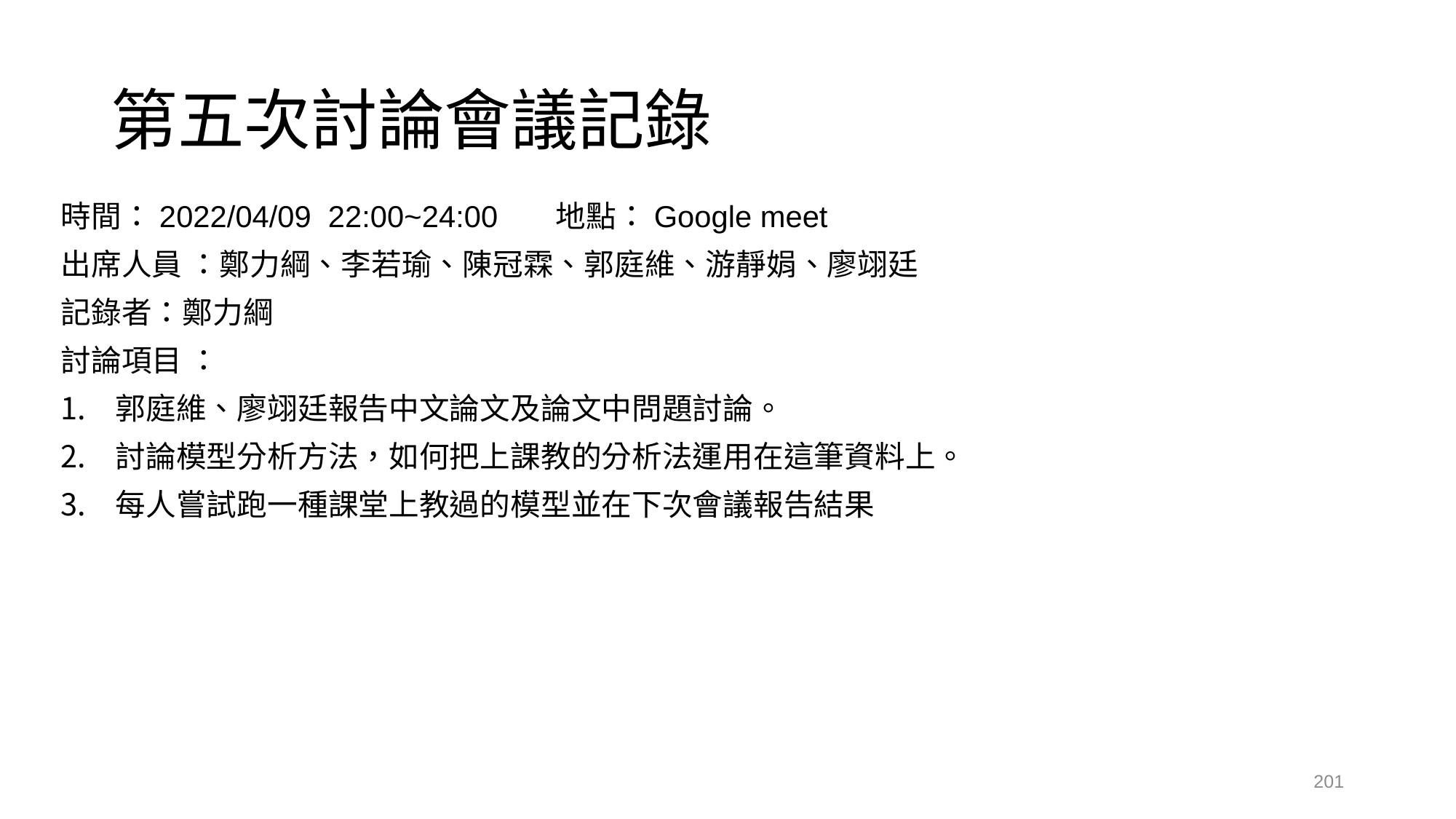

# 第五次討論會議記錄
時間：2022/04/09  22:00~24:00      地點：Google meet
出席人員 ：鄭力綱、李若瑜、陳冠霖、郭庭維、游靜娟、廖翊廷
記錄者：鄭力綱
討論項目 ：
郭庭維、廖翊廷報告中文論文及論文中問題討論。
討論模型分析方法，如何把上課教的分析法運用在這筆資料上。
每人嘗試跑一種課堂上教過的模型並在下次會議報告結果
201